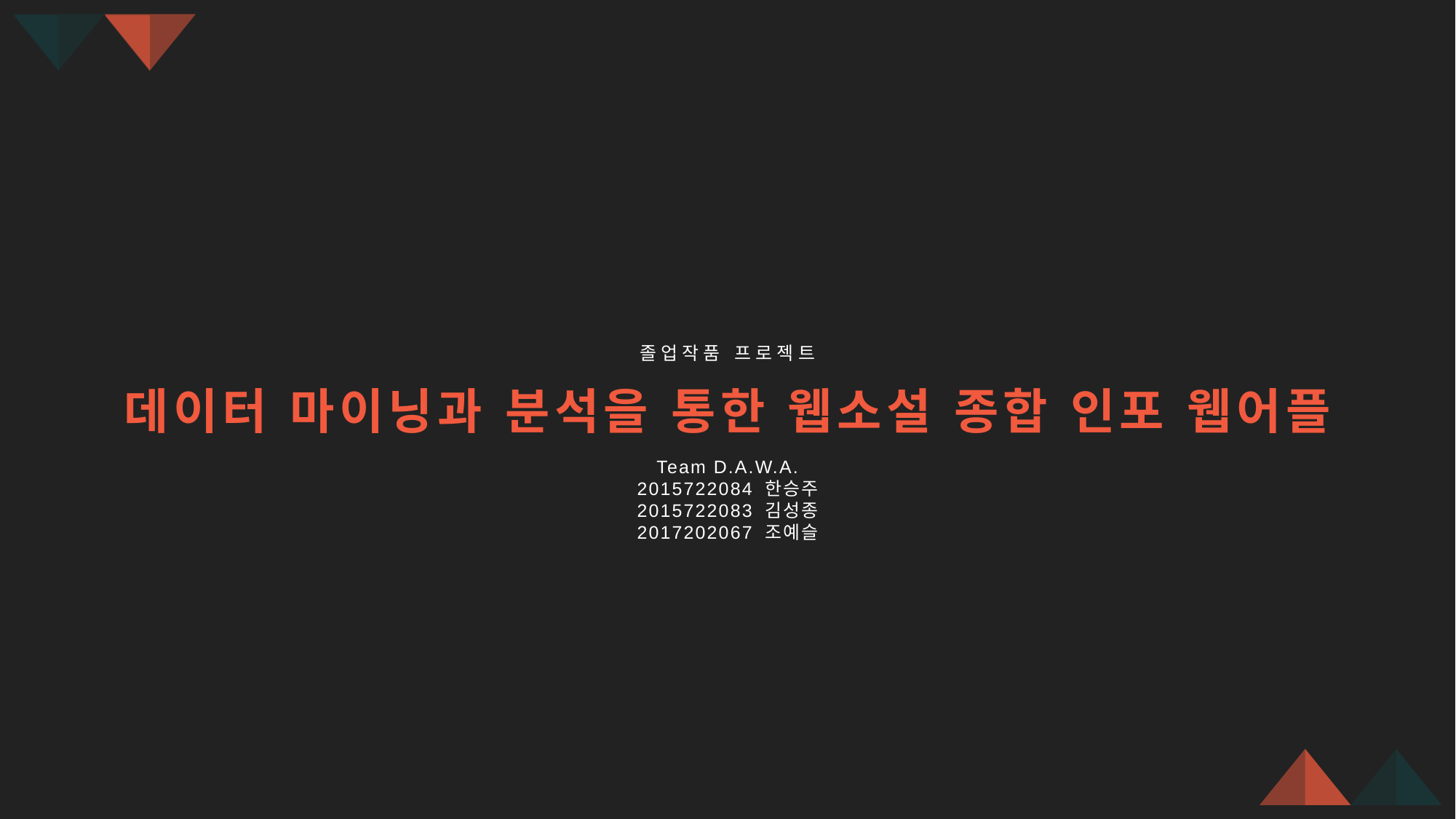

졸업작품 프로젝트
데이터 마이닝과 분석을 통한 웹소설 종합 인포 웹어플
Team D.A.W.A.
2015722084 한승주
2015722083 김성종
2017202067 조예슬